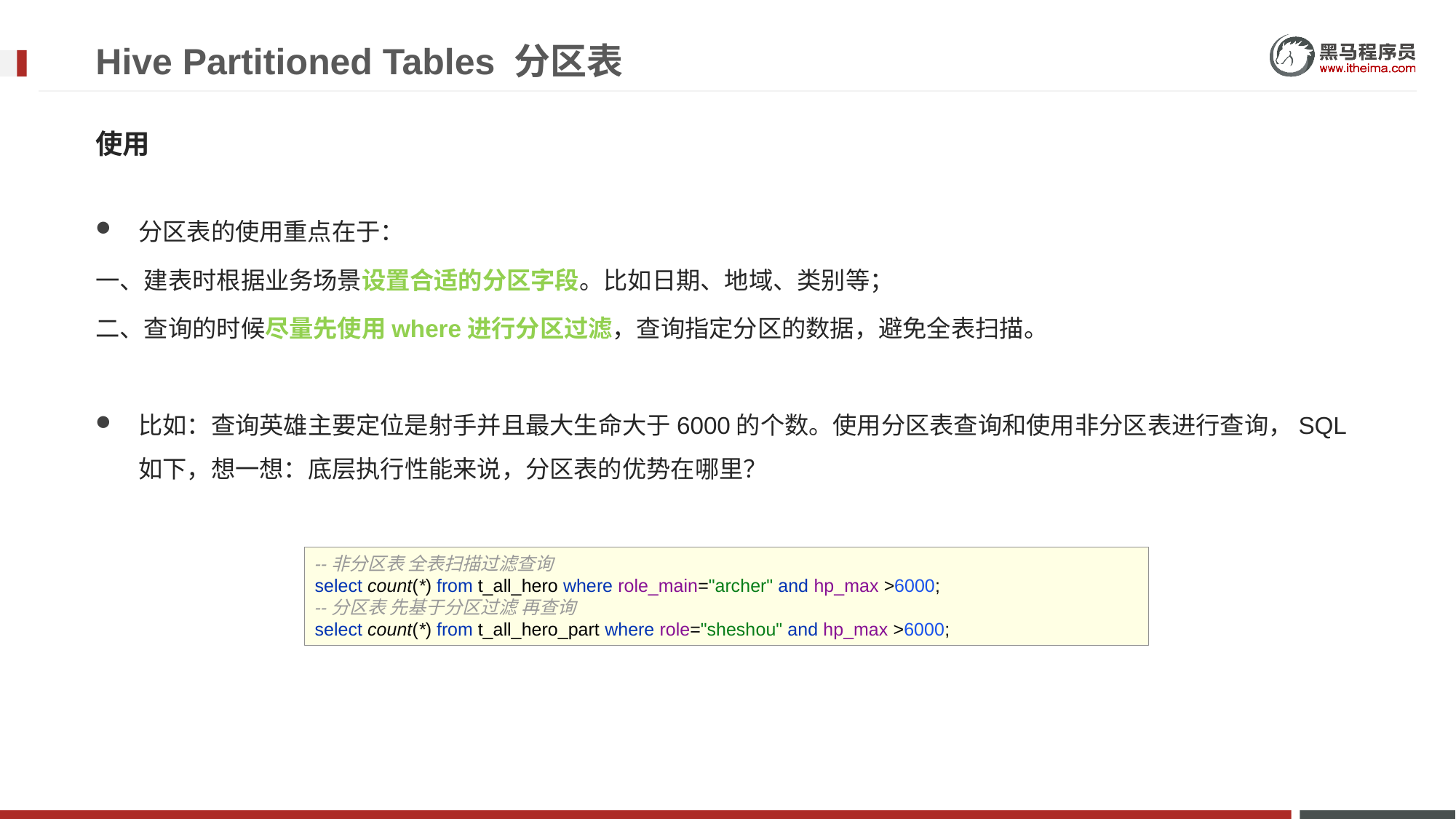

# Hive Partitioned Tables 分区表
使用
分区表的使用重点在于：
一、建表时根据业务场景设置合适的分区字段。比如日期、地域、类别等；
二、查询的时候尽量先使用where进行分区过滤，查询指定分区的数据，避免全表扫描。

比如：查询英雄主要定位是射手并且最大生命大于6000的个数。使用分区表查询和使用非分区表进行查询，SQL如下，想一想：底层执行性能来说，分区表的优势在哪里？

--非分区表 全表扫描过滤查询
select count(*) from t_all_hero where role_main="archer" and hp_max >6000;
--分区表 先基于分区过滤 再查询
select count(*) from t_all_hero_part where role="sheshou" and hp_max >6000;